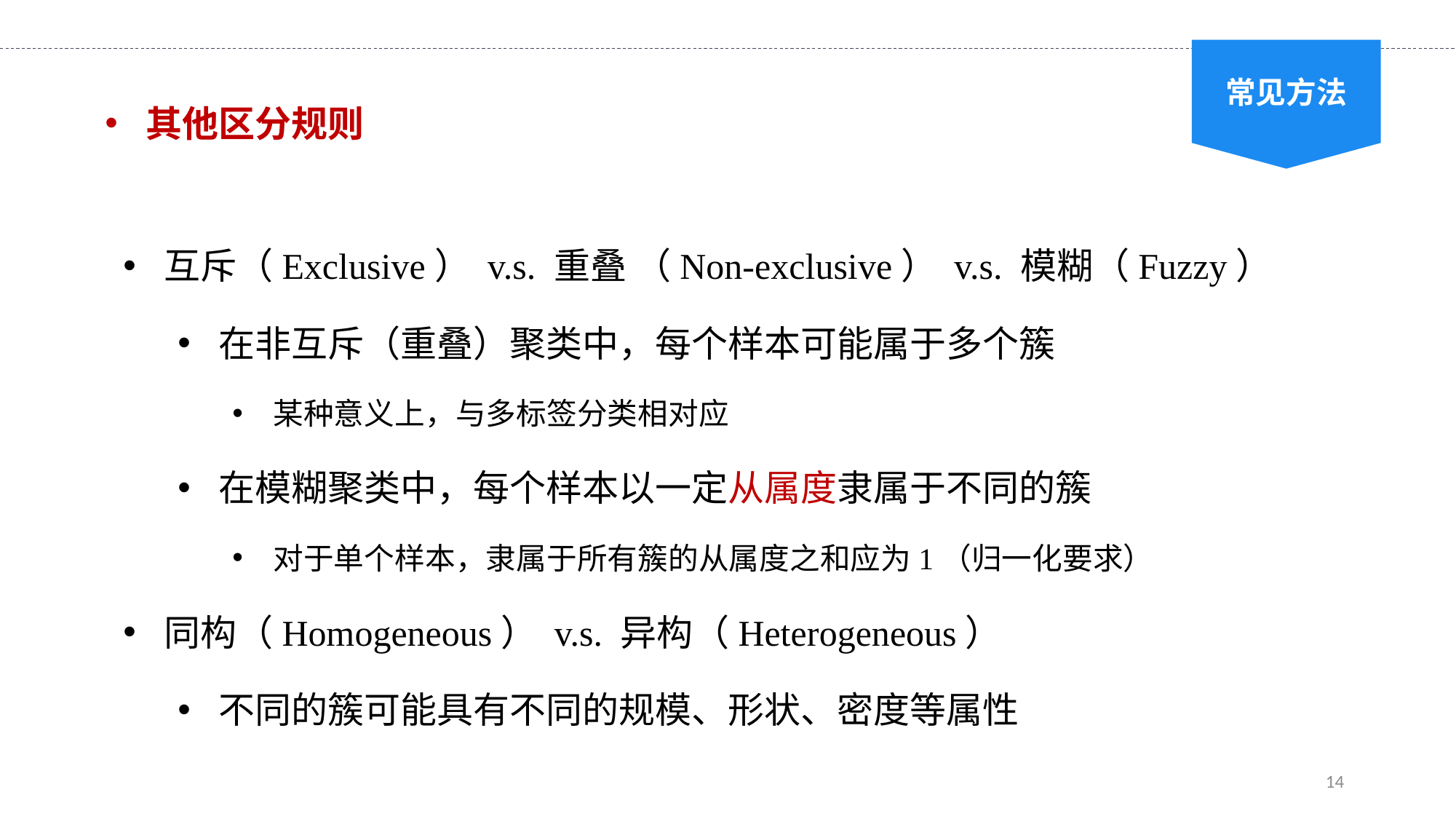

常见方法
其他区分规则
互斥（Exclusive） v.s. 重叠 （Non-exclusive） v.s. 模糊（Fuzzy）
在非互斥（重叠）聚类中，每个样本可能属于多个簇
某种意义上，与多标签分类相对应
在模糊聚类中，每个样本以一定从属度隶属于不同的簇
对于单个样本，隶属于所有簇的从属度之和应为1（归一化要求）
同构（Homogeneous） v.s. 异构（Heterogeneous）
不同的簇可能具有不同的规模、形状、密度等属性
14